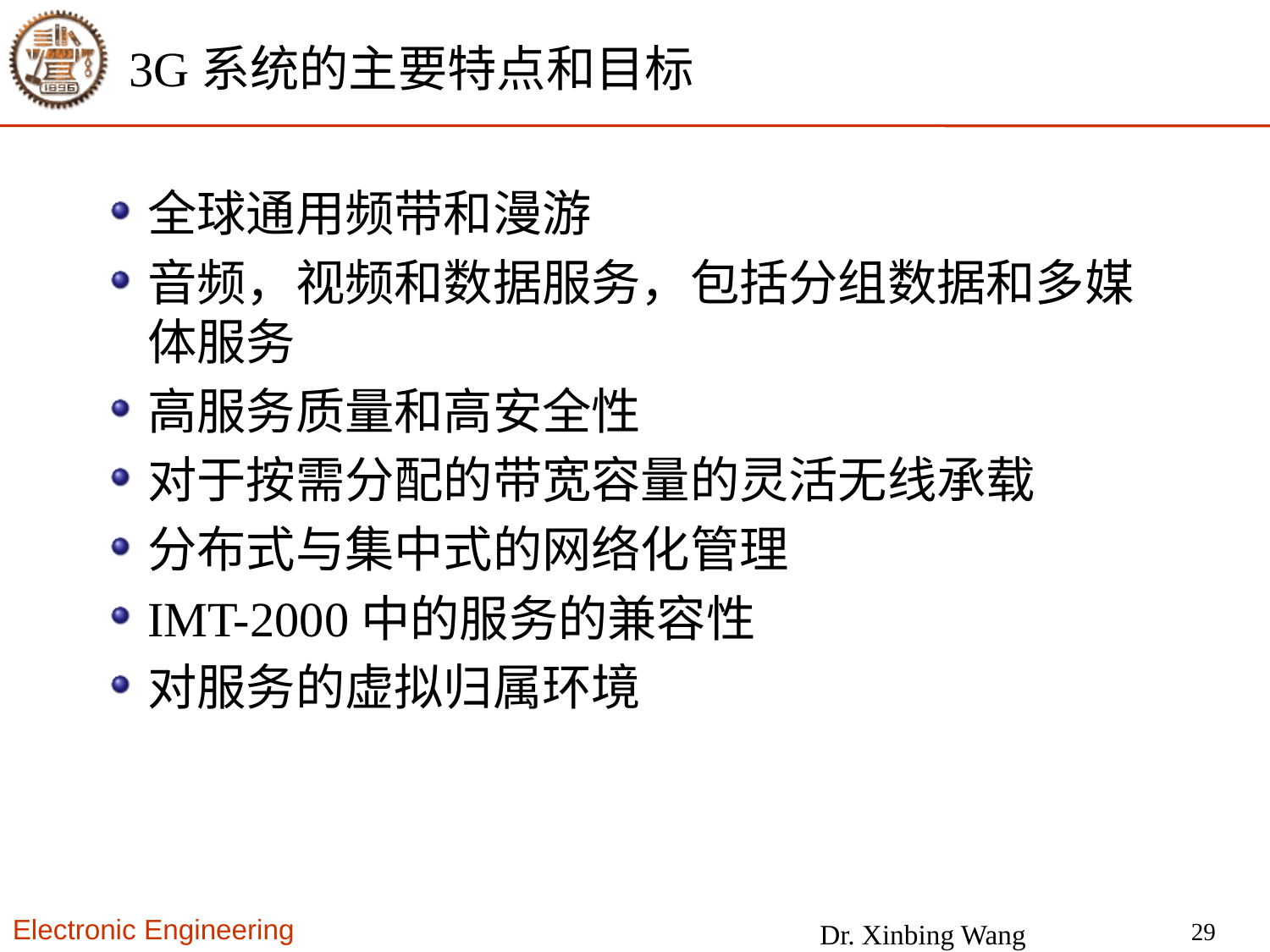

# 3G系统的主要特点和目标
全球通用频带和漫游
音频，视频和数据服务，包括分组数据和多媒体服务
高服务质量和高安全性
对于按需分配的带宽容量的灵活无线承载
分布式与集中式的网络化管理
IMT-2000中的服务的兼容性
对服务的虚拟归属环境
29
Dr. Xinbing Wang